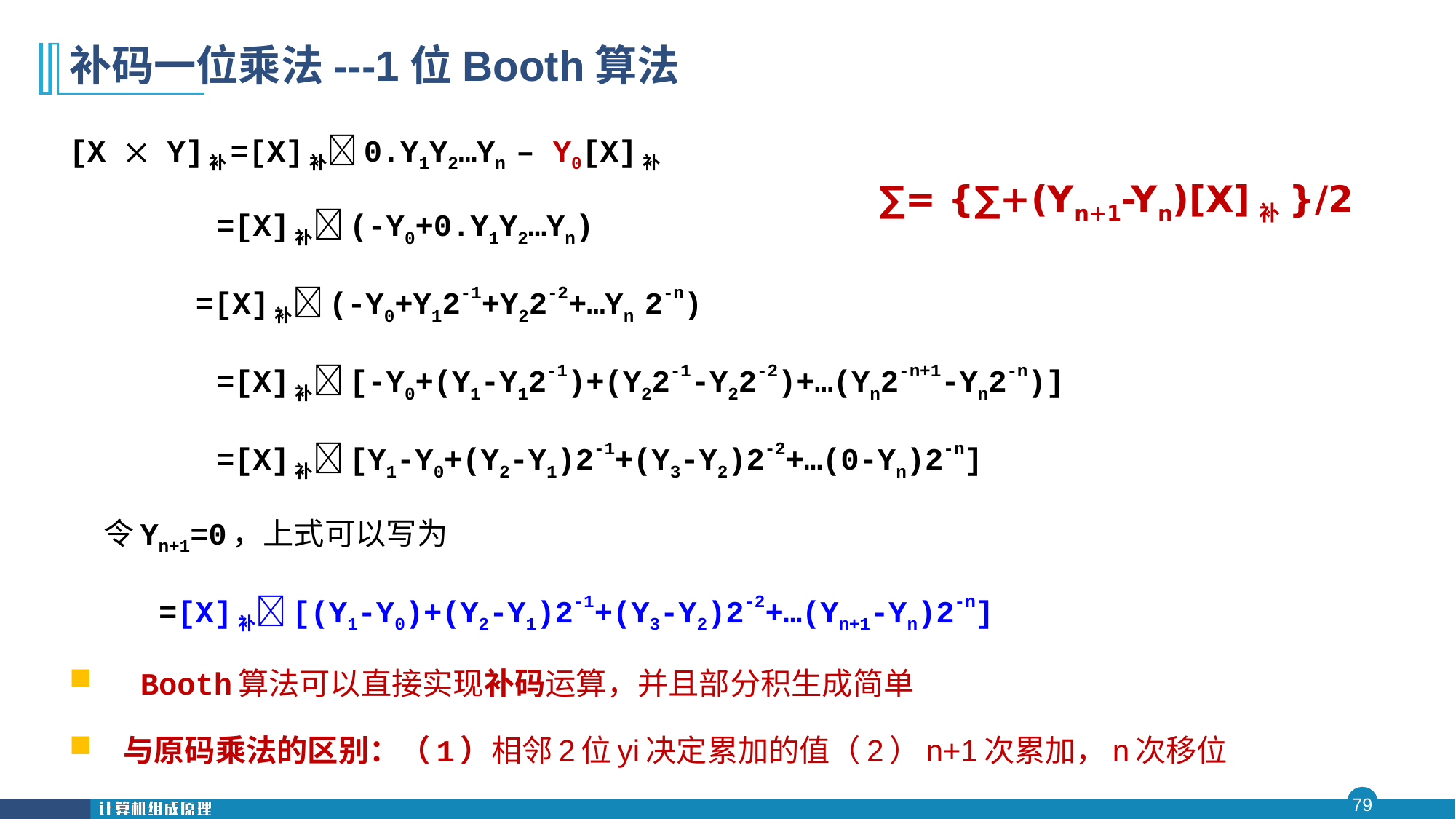

# 补码一位乘法---1位Booth算法
[X × Y]补=[X]补×0.Y1Y2…Yn – Y0[X]补
        =[X]补×(-Y0+0.Y1Y2…Yn)
            =[X]补×(-Y0+Y12-1+Y22-2+…Yn 2-n)
        =[X]补×[-Y0+(Y1-Y12-1)+(Y22-1-Y22-2)+…(Yn2-n+1-Yn2-n)]
        =[X]补×[Y1-Y0+(Y2-Y1)2-1+(Y3-Y2)2-2+…(0-Yn)2-n]
		令Yn+1=0，上式可以写为
		   =[X]补×[(Y1-Y0)+(Y2-Y1)2-1+(Y3-Y2)2-2+…(Yn+1-Yn)2-n]
  Booth算法可以直接实现补码运算，并且部分积生成简单
  与原码乘法的区别：（1）相邻2位yi决定累加的值（2）n+1次累加，n次移位
∑= {∑+(Yn+1-Yn)[X]补}/2